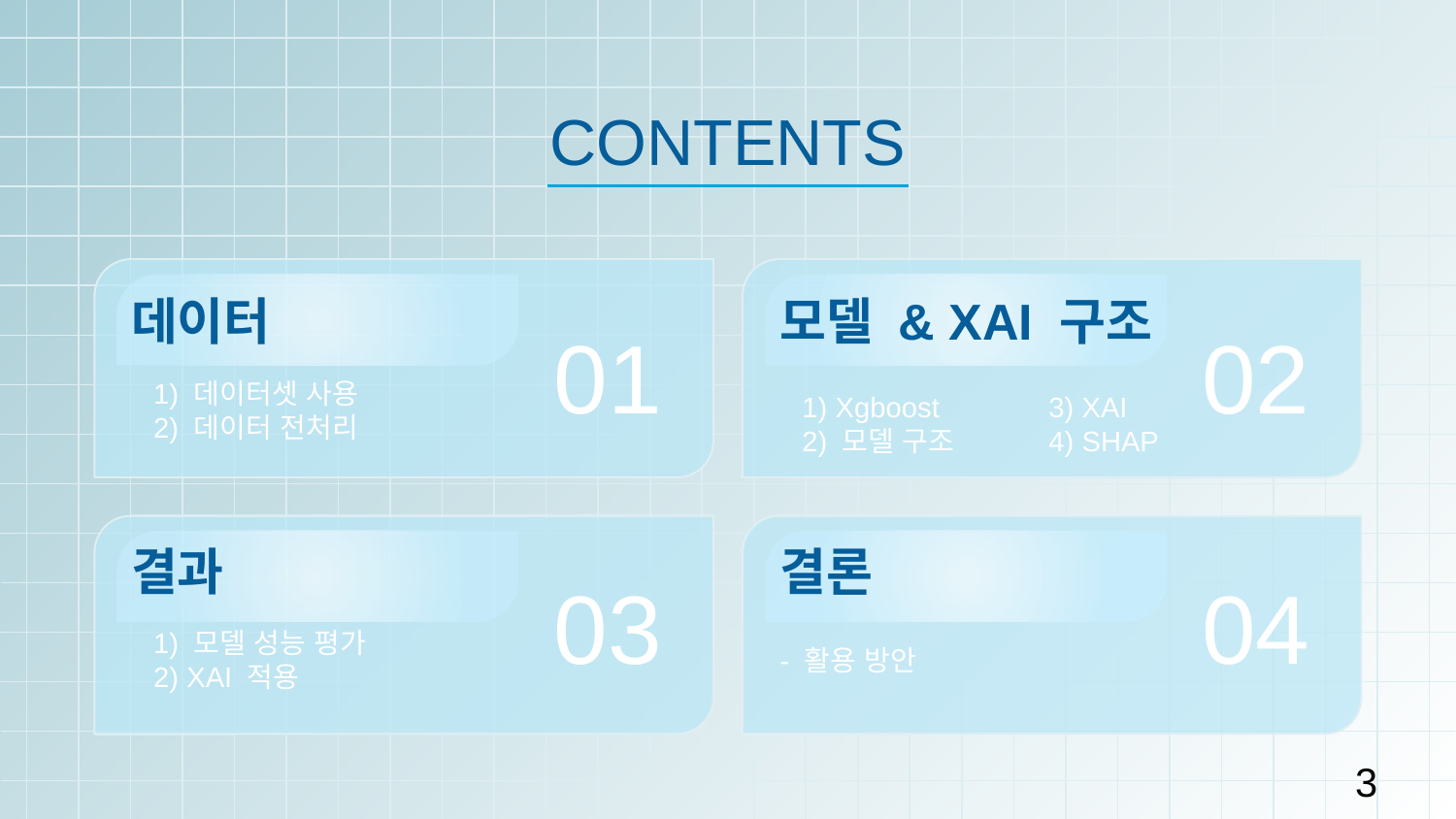

# CONTENTS

데이터
모델 & XAI 구조
01
02
1) 데이터셋 사용
2) 데이터 전처리
1) Xgboost
2) 모델 구조
3) XAI
4) SHAP

결과
결론

03
04
1) 모델 성능 평가
2) XAI 적용
- 활용 방안
3